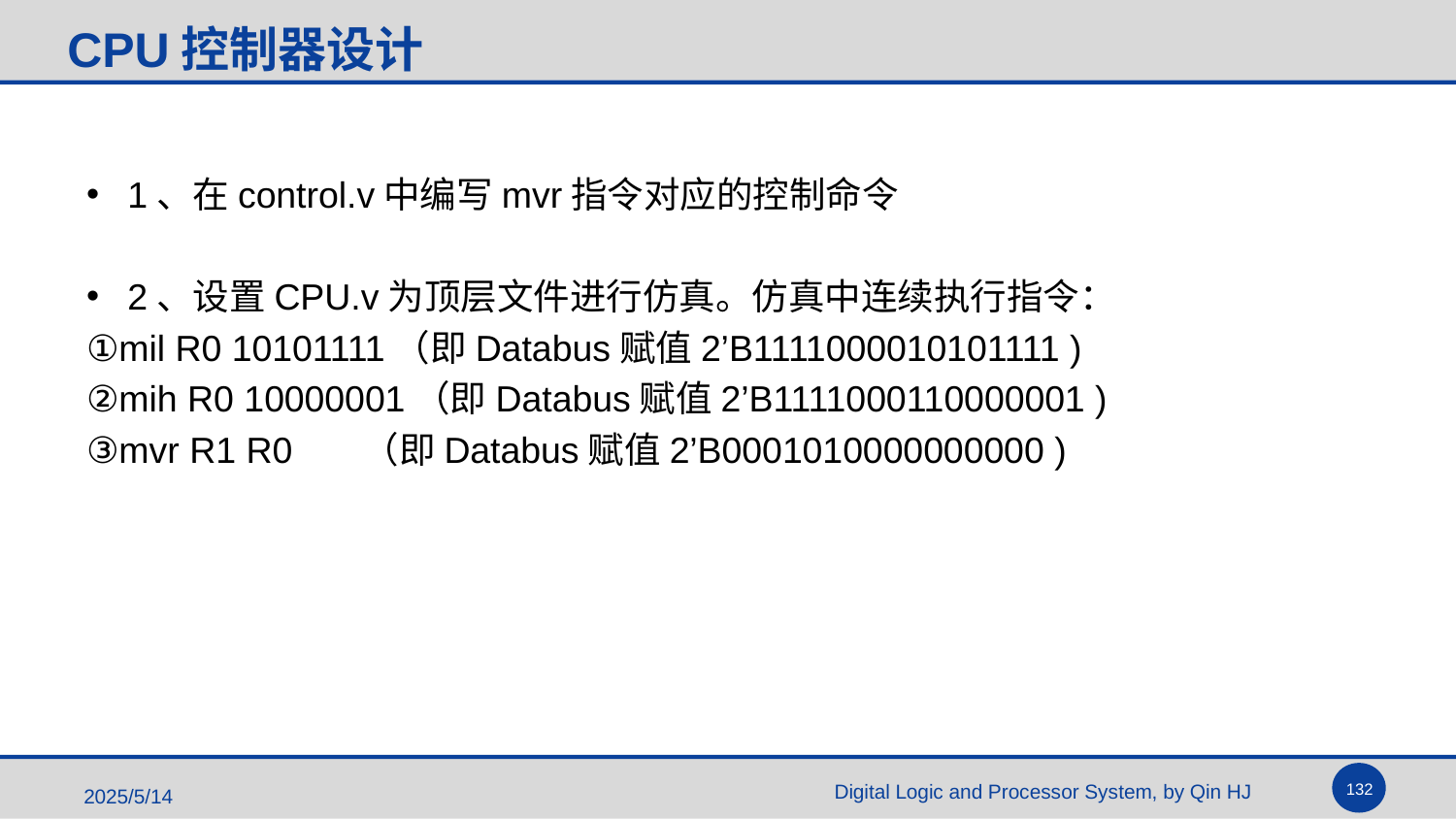

# CPU控制器设计

1、在control.v中编写mvr指令对应的控制命令

2、设置CPU.v为顶层文件进行仿真。仿真中连续执行指令：
①mil R0 10101111（即Databus赋值2’B1111000010101111 )
②mih R0 10000001（即Databus赋值2’B1111000110000001 )
③mvr R1 R0      （即Databus赋值2’B0001010000000000 )
132
2025/5/14